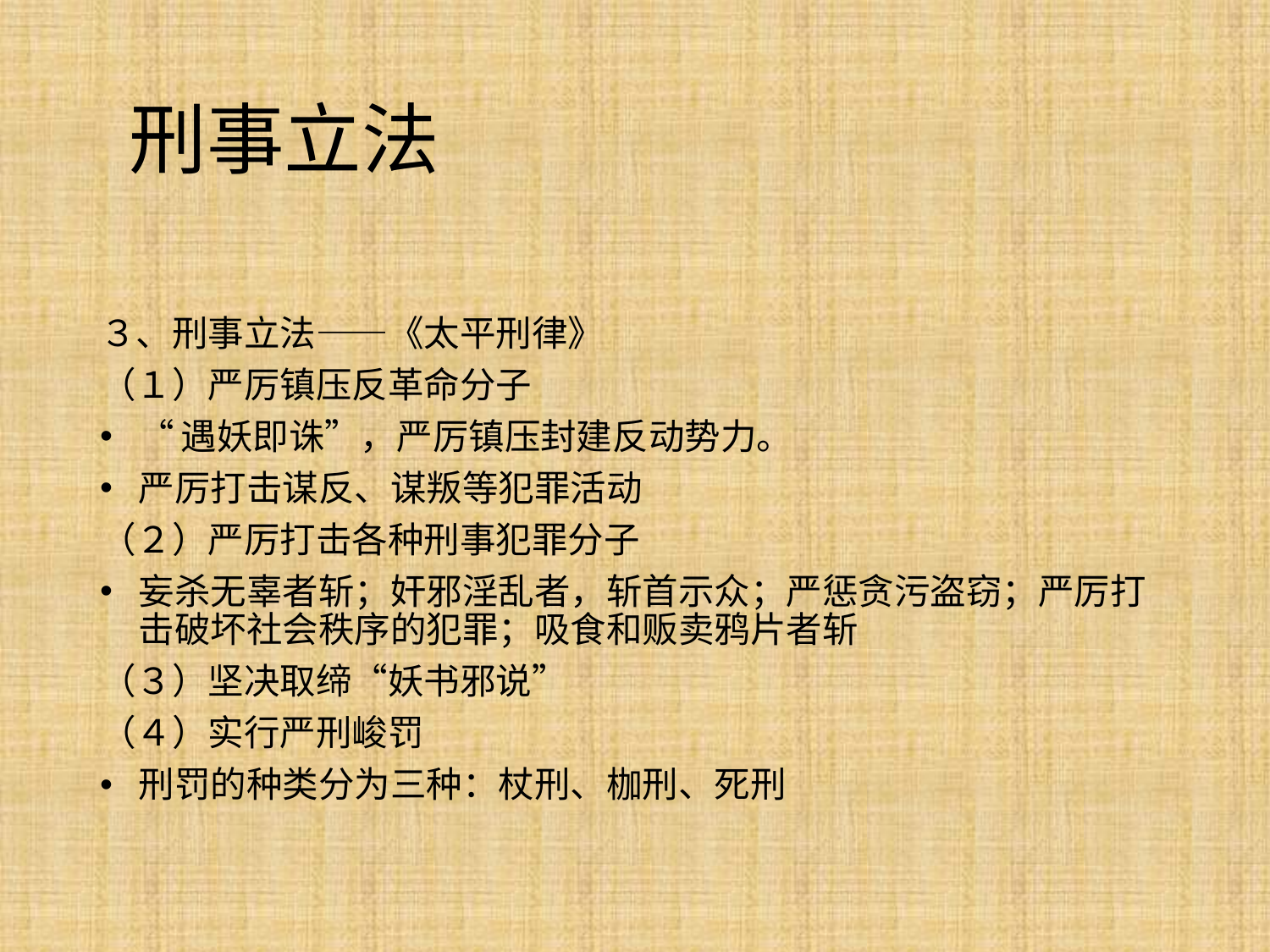

# 刑事立法
３、刑事立法——《太平刑律》
（１）严厉镇压反革命分子
“遇妖即诛”，严厉镇压封建反动势力。
严厉打击谋反、谋叛等犯罪活动
（２）严厉打击各种刑事犯罪分子
妄杀无辜者斩；奸邪淫乱者，斩首示众；严惩贪污盗窃；严厉打击破坏社会秩序的犯罪；吸食和贩卖鸦片者斩
（３）坚决取缔“妖书邪说”
（４）实行严刑峻罚
刑罚的种类分为三种：杖刑、枷刑、死刑